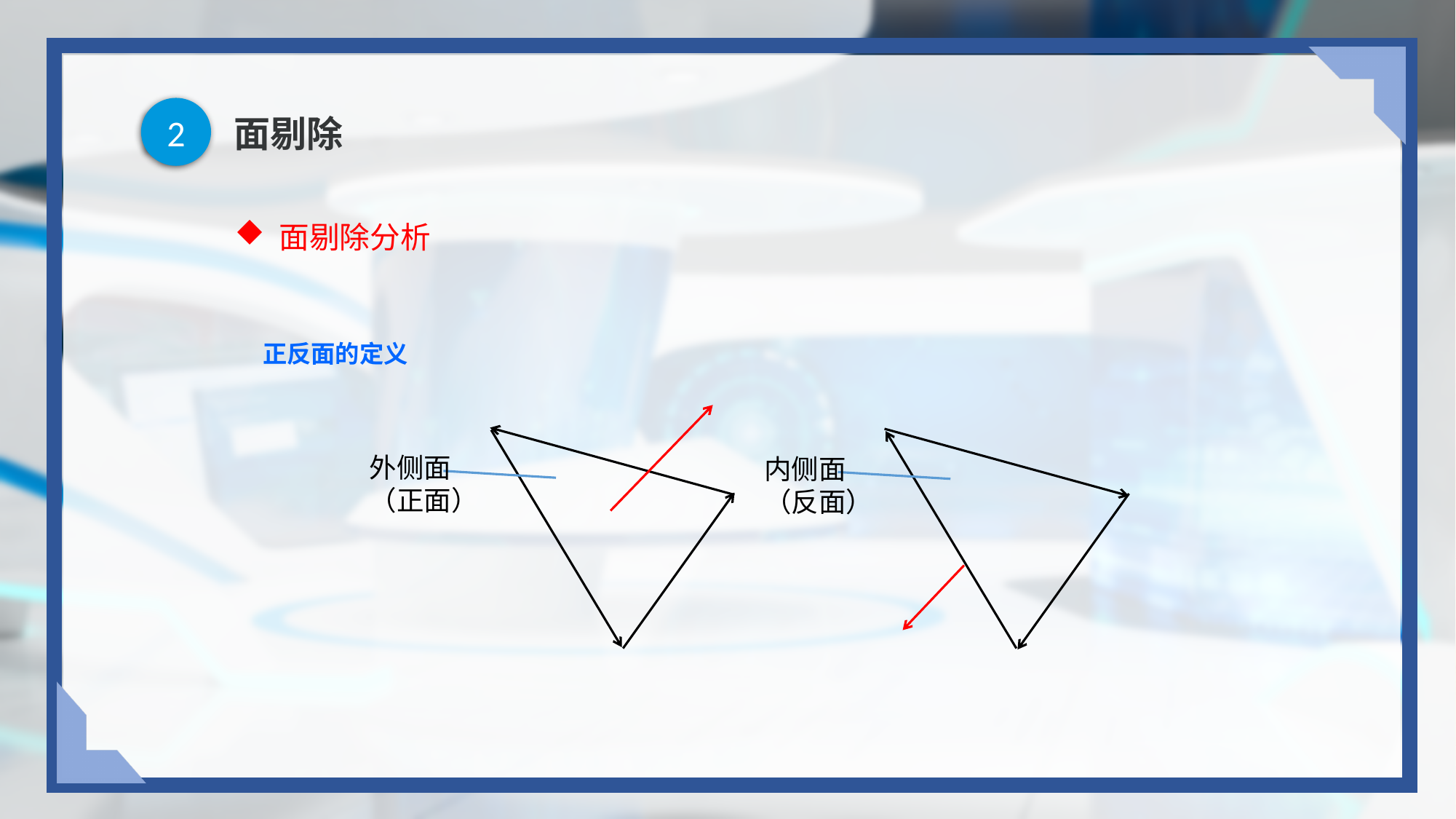

2
# 面剔除
 面剔除分析
正反面的定义
外侧面
（正面）
内侧面
（反面）